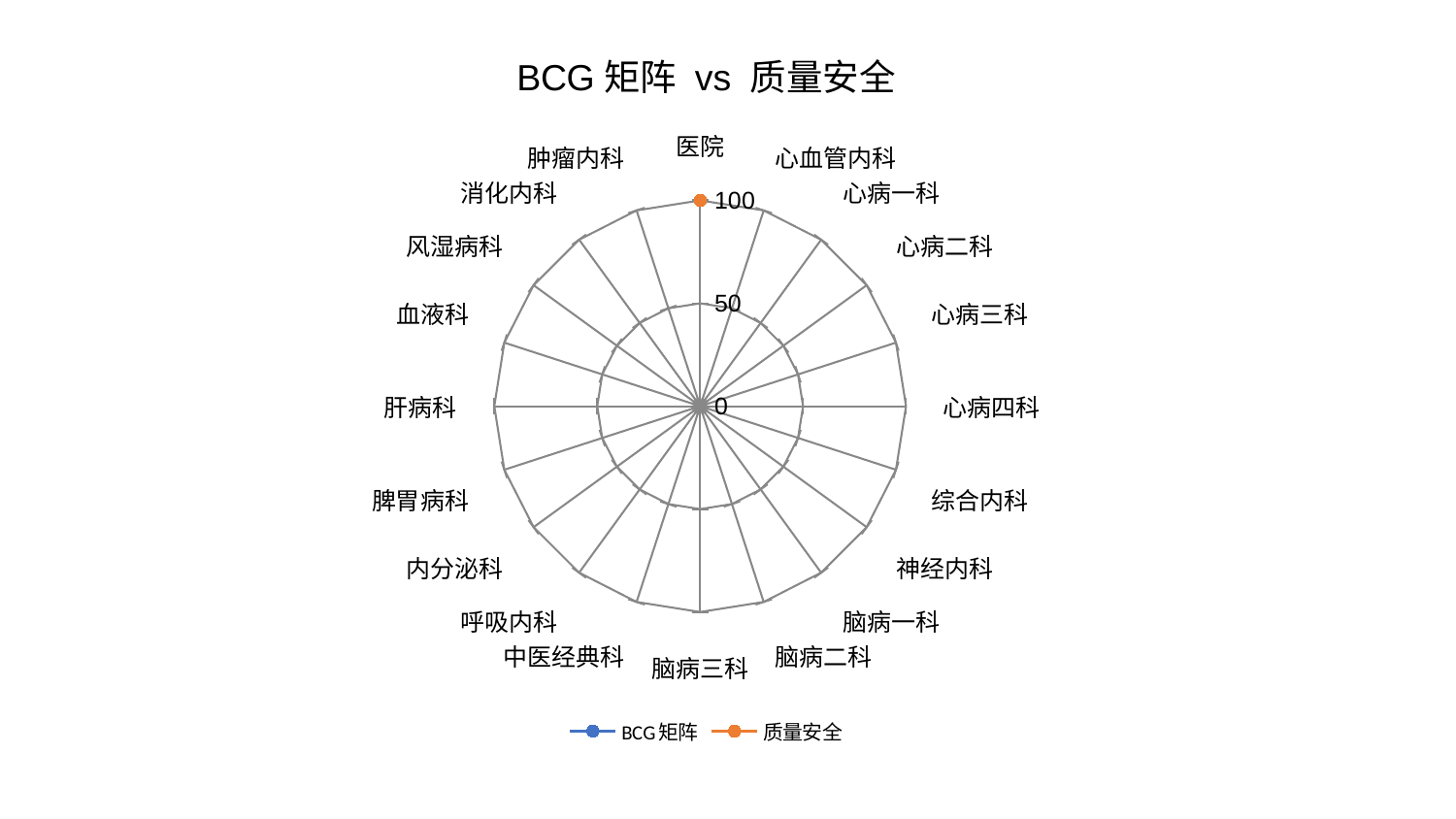

### Chart: BCG矩阵 vs 质量安全

| Category | BCG矩阵 | 质量安全 |
|---|---|---|
| 医院 | None | 100.0 |
| 心血管内科 | None | None |
| 心病一科 | None | None |
| 心病二科 | None | None |
| 心病三科 | None | None |
| 心病四科 | None | None |
| 综合内科 | None | None |
| 神经内科 | None | None |
| 脑病一科 | None | None |
| 脑病二科 | None | None |
| 脑病三科 | None | None |
| 中医经典科 | None | None |
| 呼吸内科 | None | None |
| 内分泌科 | None | None |
| 脾胃病科 | None | None |
| 肝病科 | None | None |
| 血液科 | None | None |
| 风湿病科 | None | None |
| 消化内科 | None | None |
| 肿瘤内科 | None | None |
74